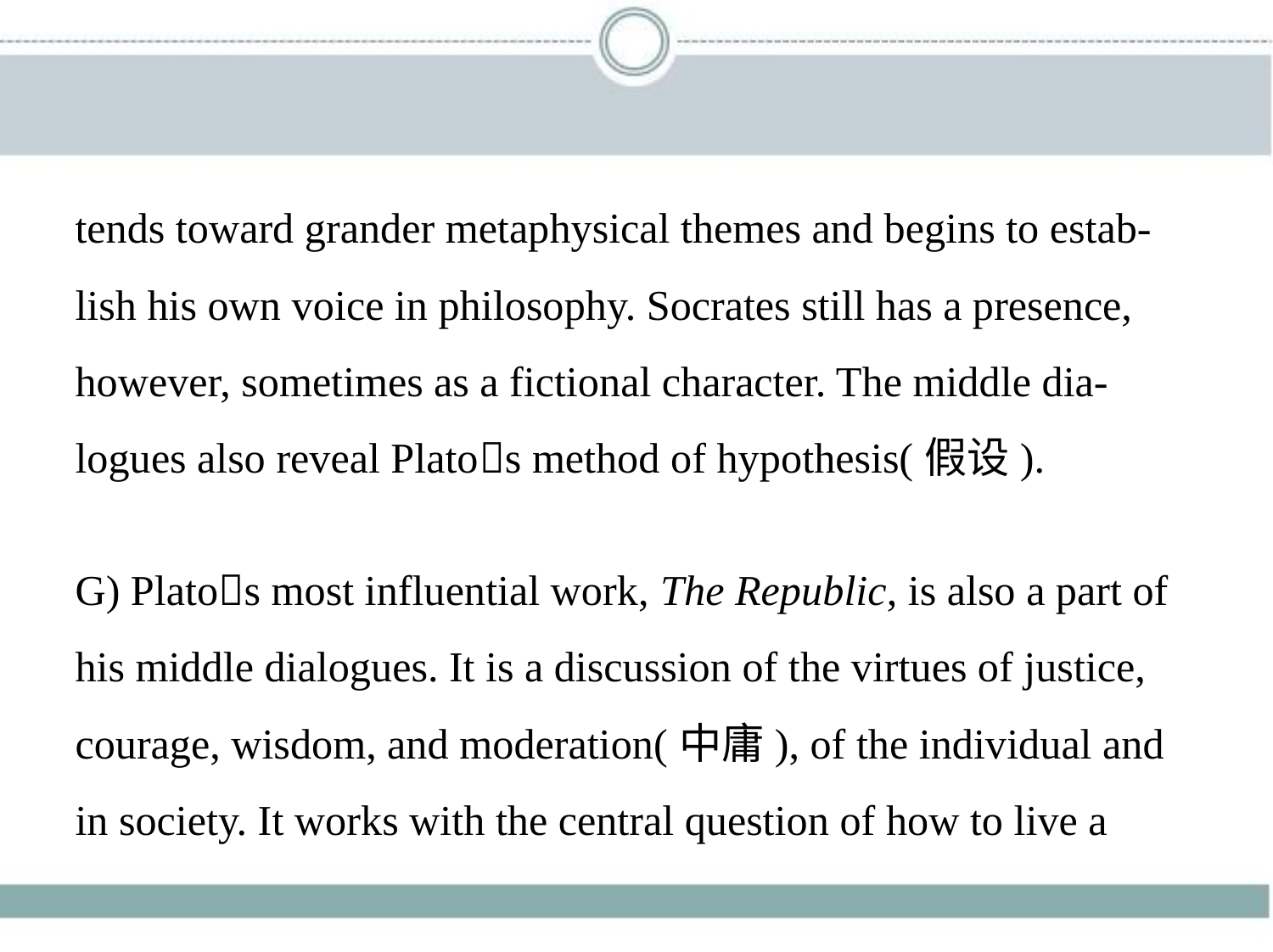

tends toward grander metaphysical themes and begins to estab-
lish his own voice in philosophy. Socrates still has a presence,
however, sometimes as a fictional character. The middle dia-
logues also reveal Plato􀆳s method of hypothesis(假设).
G) Plato􀆳s most influential work, The Republic, is also a part of
his middle dialogues. It is a discussion of the virtues of justice,
courage, wisdom, and moderation(中庸), of the individual and
in society. It works with the central question of how to live a